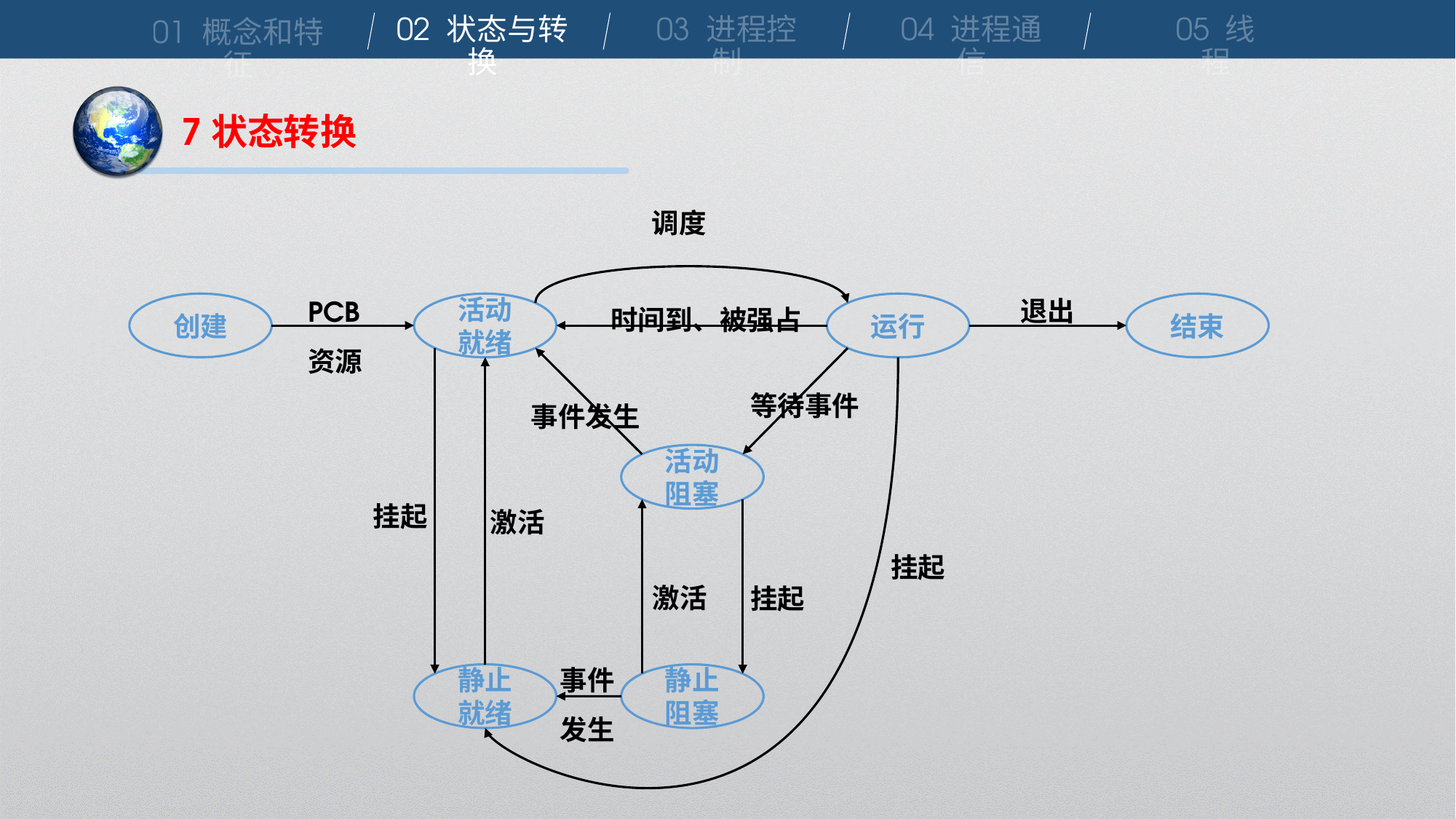

02 状态与转换
03 进程控制
04 进程通信
05 线程
01 概念和特征
7状态转换
调度
退出
PCB
资源
时间到、被强占
创建
活动就绪
运行
结束
等待事件
事件发生
活动阻塞
挂起
激活
挂起
激活
挂起
事件
发生
静止就绪
静止阻塞